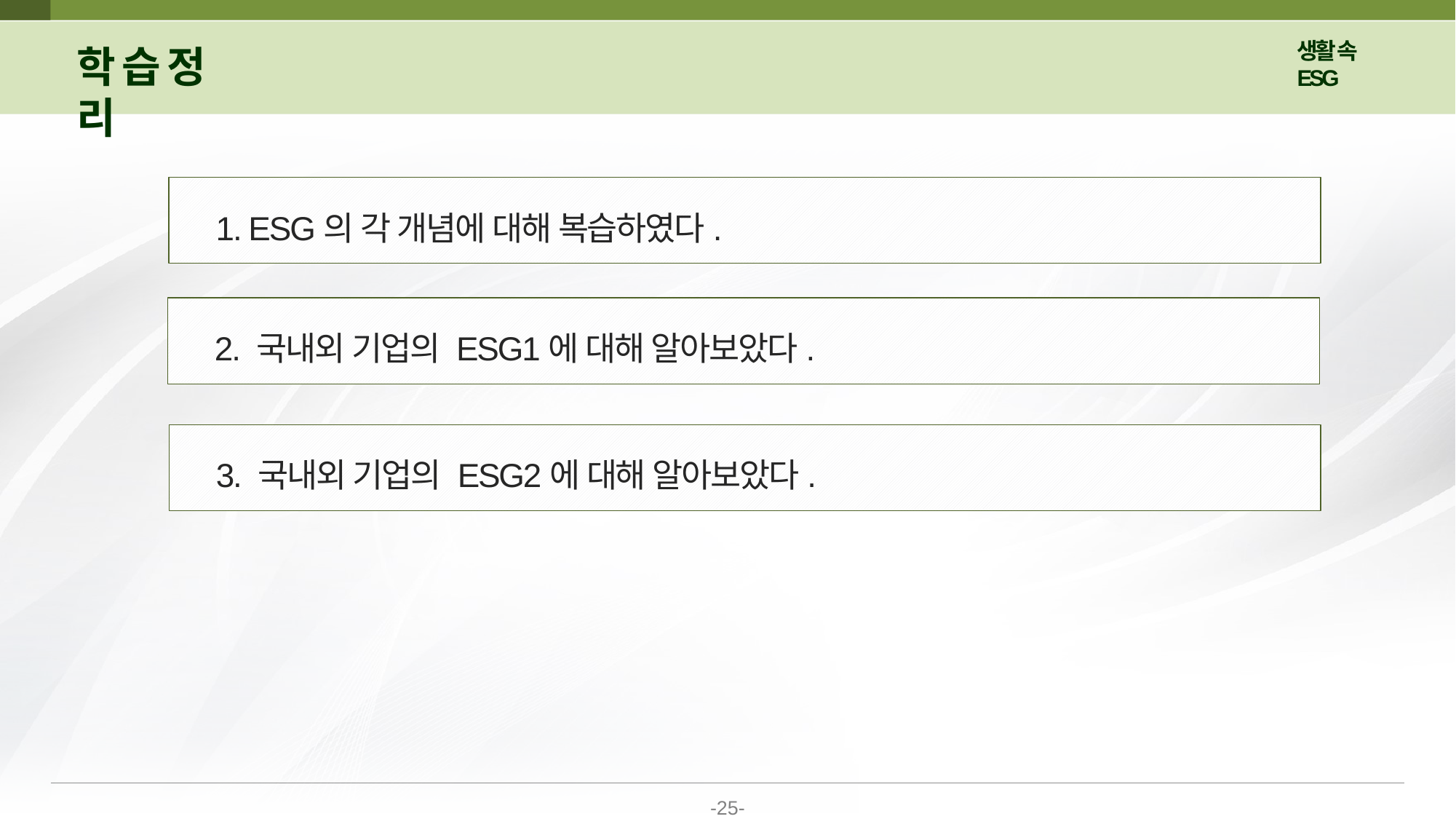

학 습 정 리

 1. ESG의 각 개념에 대해 복습하였다.

 2. 국내외 기업의 ESG1에 대해 알아보았다.

 3. 국내외 기업의 ESG2에 대해 알아보았다.